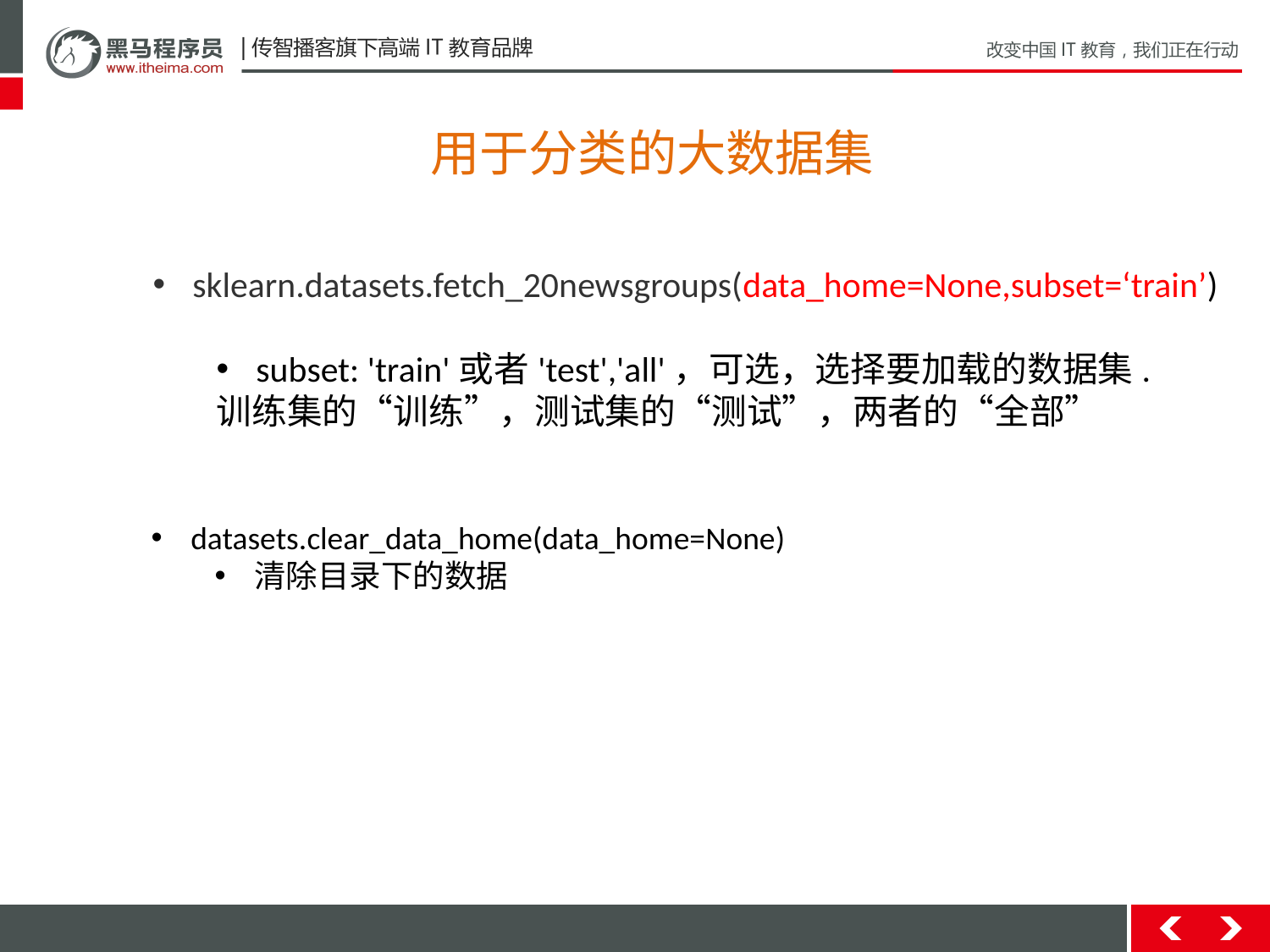

用于分类的大数据集
sklearn.datasets.fetch_20newsgroups(data_home=None,subset=‘train’)

subset: 'train'或者'test','all'，可选，选择要加载的数据集.
训练集的“训练”，测试集的“测试”，两者的“全部”
datasets.clear_data_home(data_home=None)
清除目录下的数据